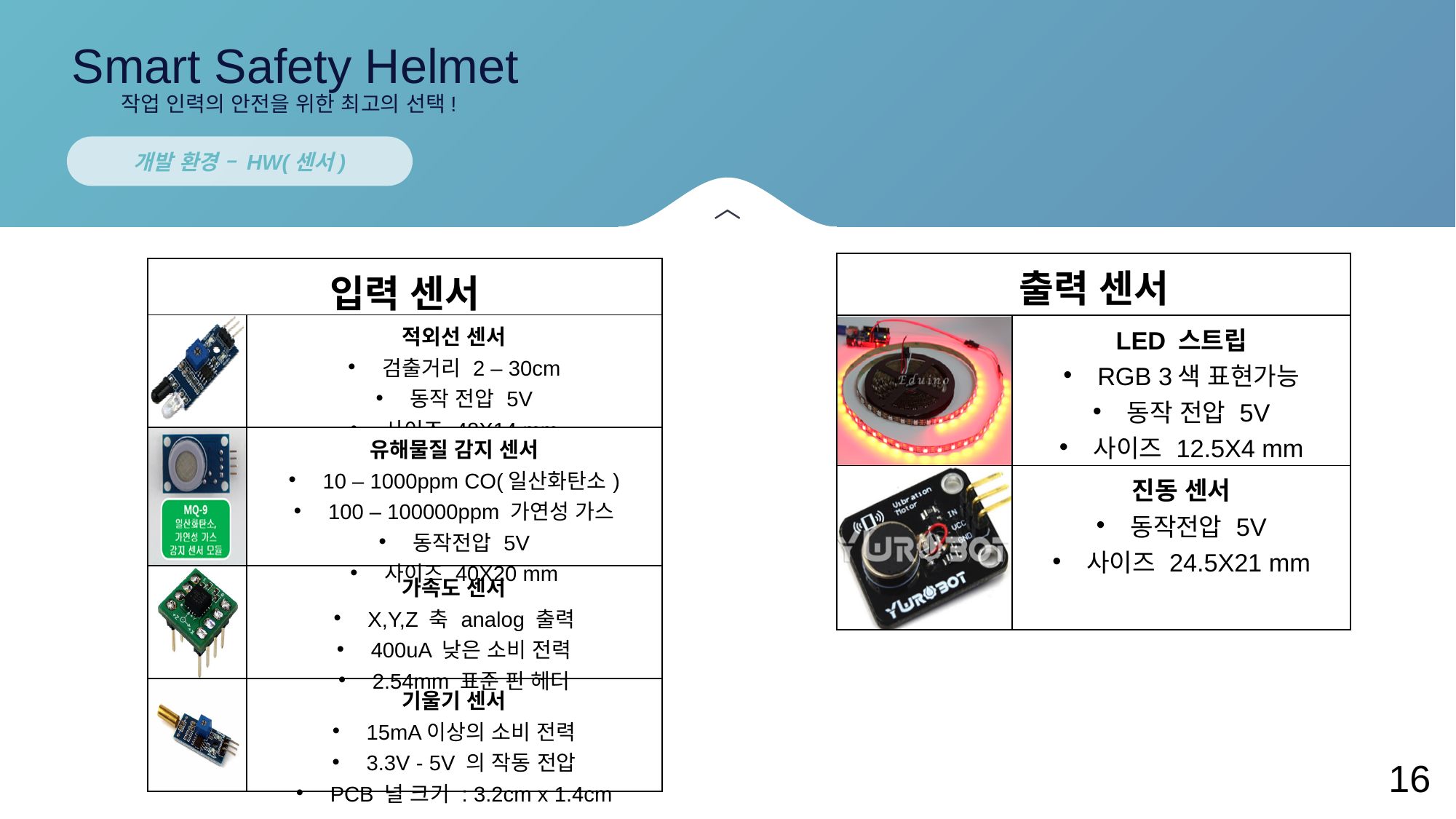

Smart Safety Helmet
작업 인력의 안전을 위한 최고의 선택!
개발 환경 – HW(센서)

〉
| 출력 센서 |  |
| --- | --- |
|  | LED 스트립 RGB 3색 표현가능 동작 전압 5V 사이즈 12.5X4 mm |
|  | 진동 센서 동작전압 5V 사이즈 24.5X21 mm |
| 입력 센서 |  |
| --- | --- |
|  | 적외선 센서 검출거리 2 – 30cm 동작 전압 5V 사이즈 48X14 mm |
|  | 유해물질 감지 센서 10 – 1000ppm CO(일산화탄소) 100 – 100000ppm 가연성 가스 동작전압 5V 사이즈 40X20 mm |
|  | 가속도 센서 X,Y,Z 축 analog 출력 400uA 낮은 소비 전력 2.54mm 표준 핀 헤더 |
|  | 기울기 센서 15mA이상의 소비 전력 3.3V - 5V 의 작동 전압 PCB 널 크기 : 3.2cm x 1.4cm |
16